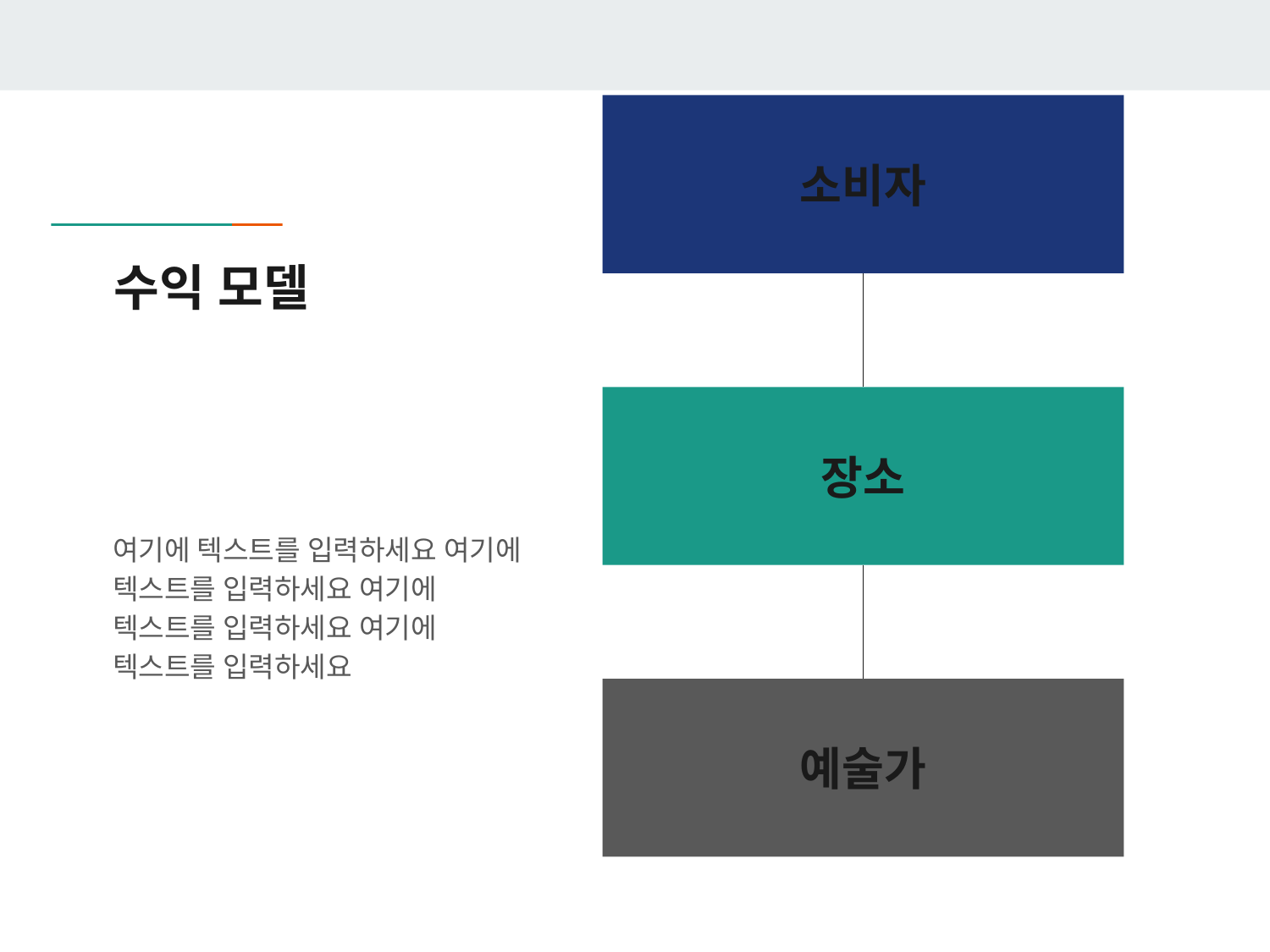

소비자
# 수익 모델
장소
여기에 텍스트를 입력하세요 여기에 텍스트를 입력하세요 여기에 텍스트를 입력하세요 여기에 텍스트를 입력하세요
예술가